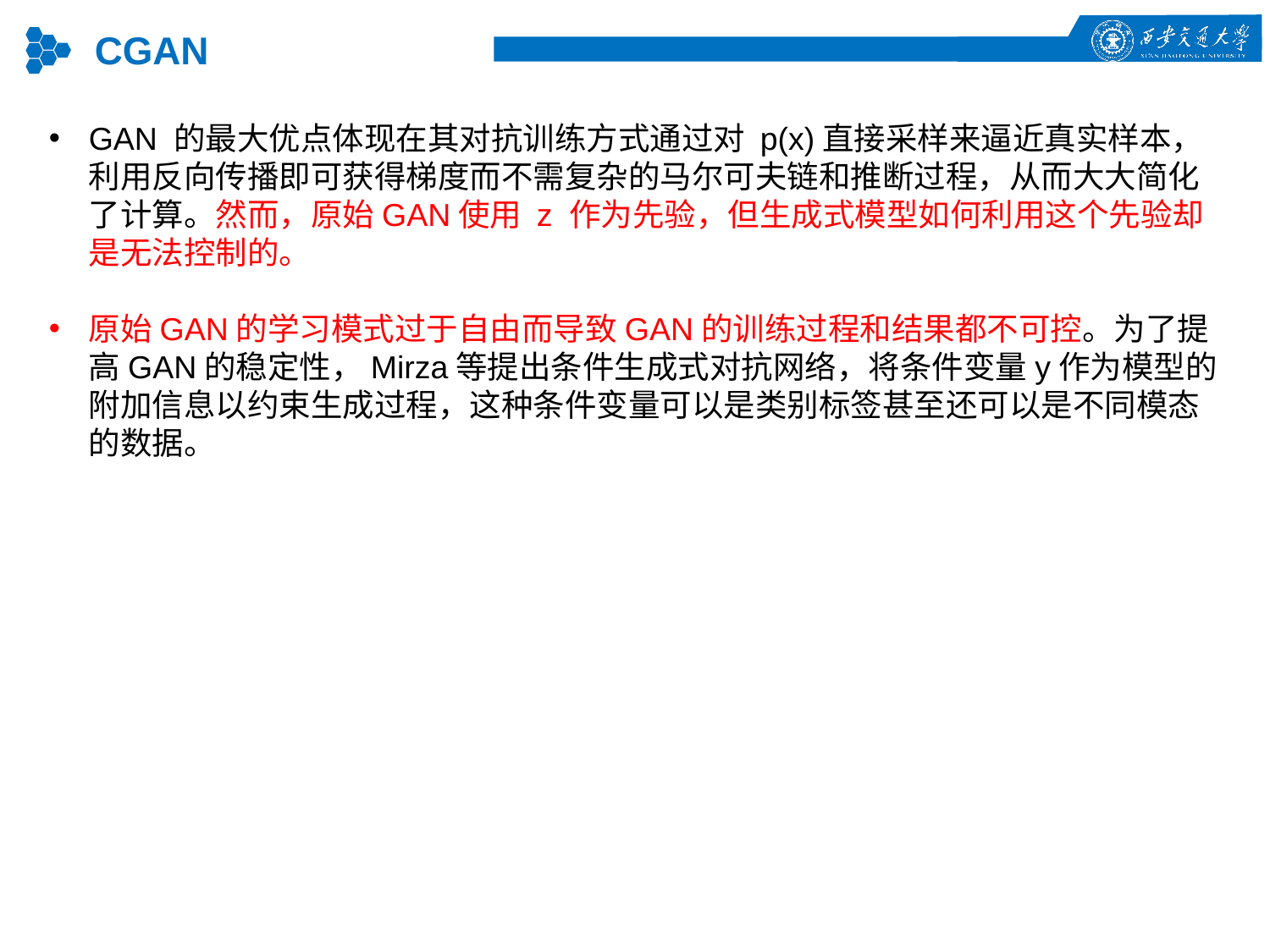

CGAN

GAN 的最大优点体现在其对抗训练方式通过对 p(x)直接采样来逼近真实样本，利用反向传播即可获得梯度而不需复杂的马尔可夫链和推断过程，从而大大简化了计算。然而，原始GAN使用 z 作为先验，但生成式模型如何利用这个先验却是无法控制的。

原始GAN的学习模式过于自由而导致GAN的训练过程和结果都不可控。为了提高GAN的稳定性，Mirza等提出条件生成式对抗网络，将条件变量y作为模型的附加信息以约束生成过程，这种条件变量可以是类别标签甚至还可以是不同模态的数据。